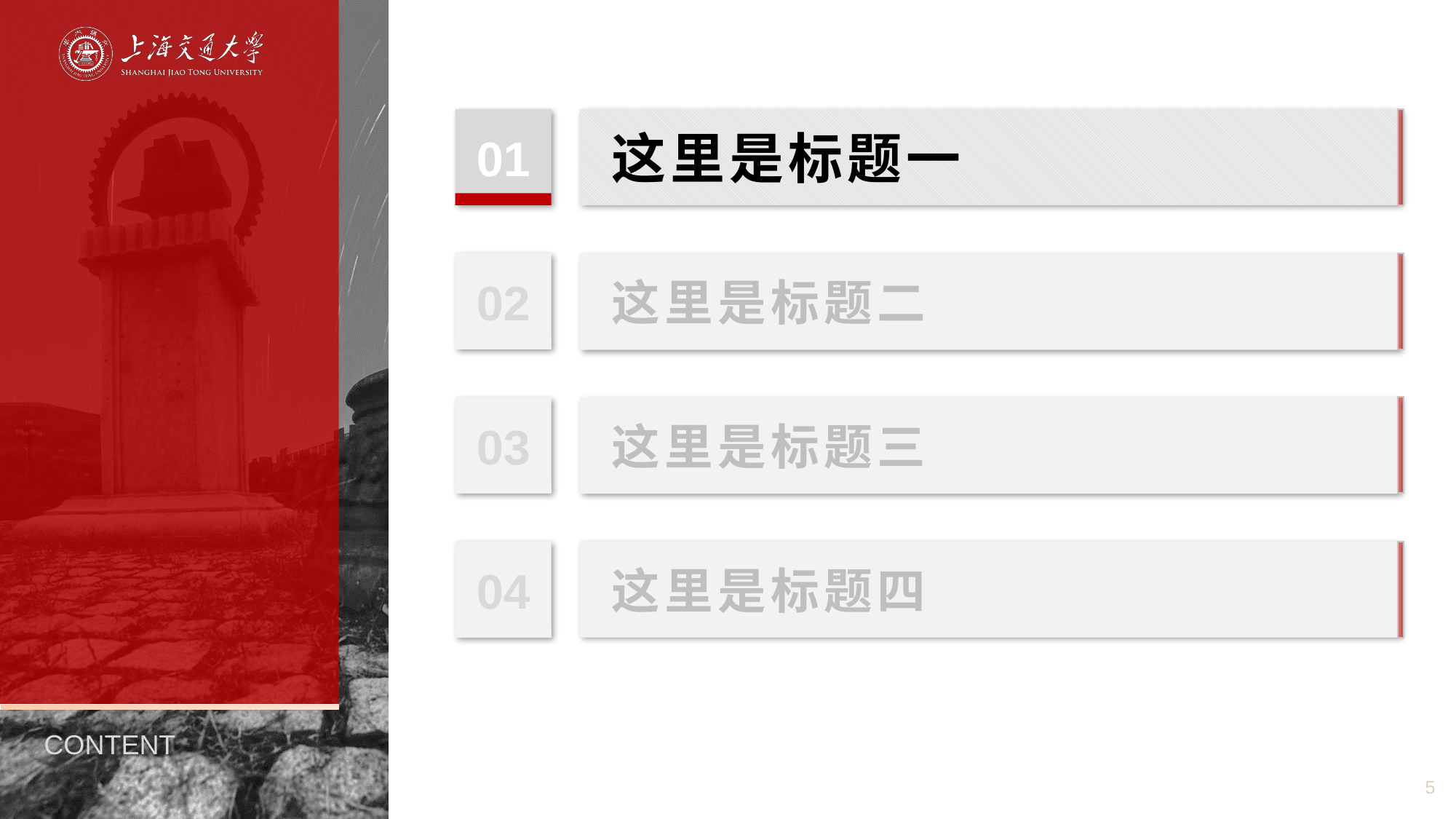

01
这里是标题一

02
这里是标题二

03
这里是标题三

04

这里是标题四

CONTENT
5